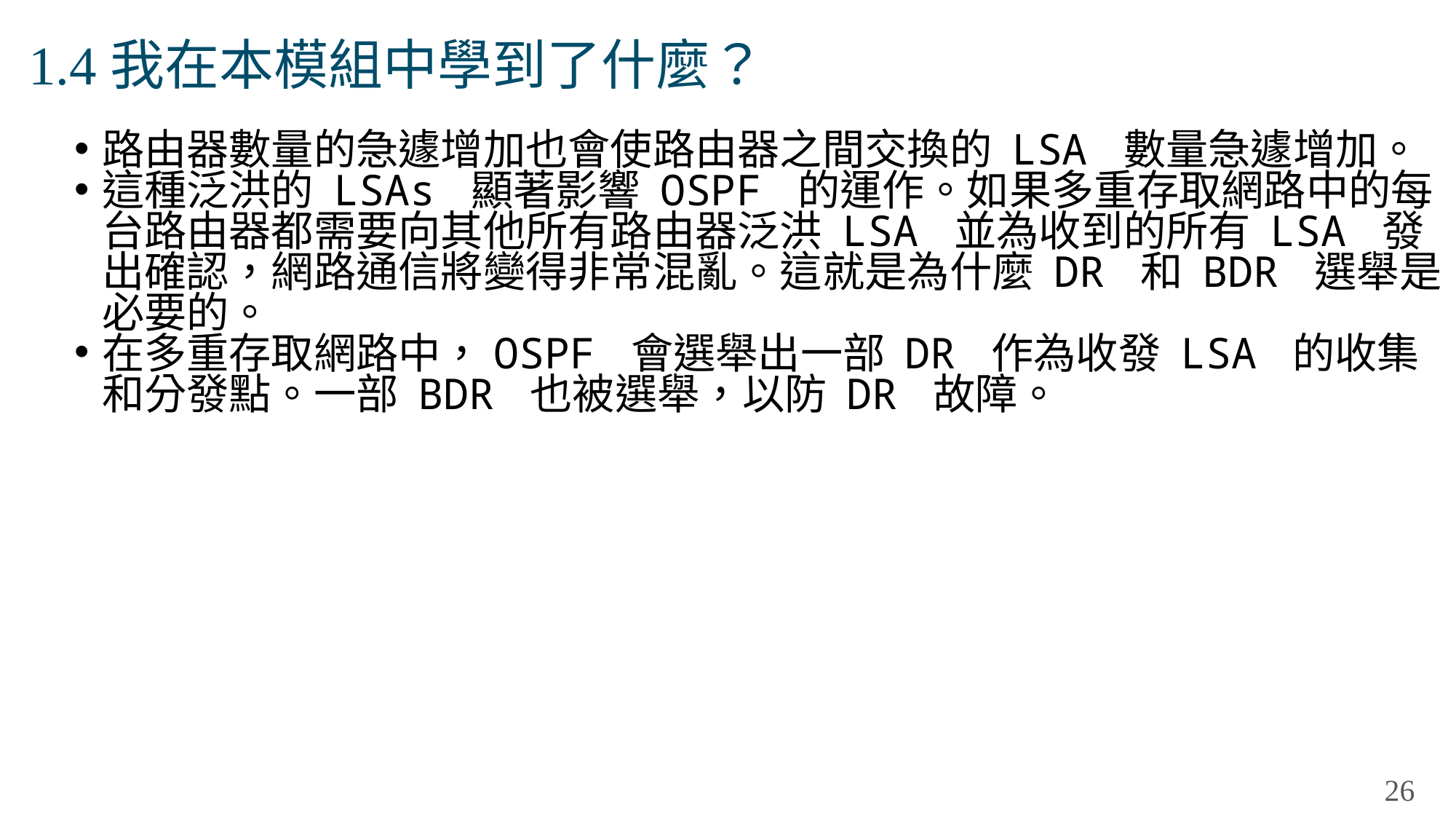

# 1.4我在本模組中學到了什麼？
路由器數量的急遽增加也會使路由器之間交換的 LSA 數量急遽增加。
這種泛洪的 LSAs 顯著影響 OSPF 的運作。如果多重存取網路中的每台路由器都需要向其他所有路由器泛洪 LSA 並為收到的所有 LSA 發出確認，網路通信將變得非常混亂。這就是為什麼 DR 和 BDR 選舉是必要的。
在多重存取網路中，OSPF 會選舉出一部 DR 作為收發 LSA 的收集和分發點。一部 BDR 也被選舉，以防 DR 故障。
26